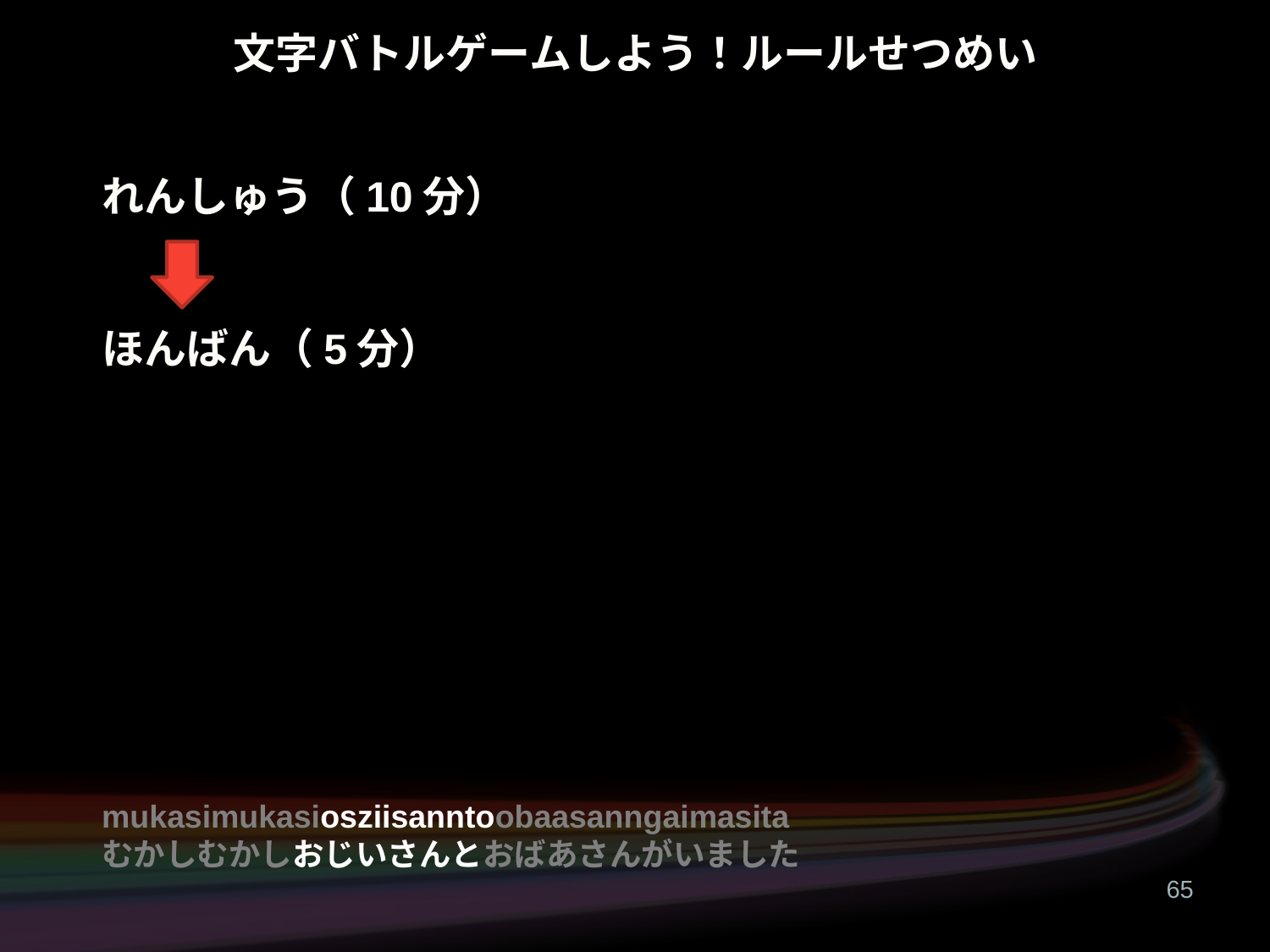

# 文字バトルゲームしよう！ルールせつめい
れんしゅう（10分）

ほんばん（5分）

mukasimukasiosziisanntoobaasanngaimasita
むかしむかしおじいさんとおばあさんがいました
65